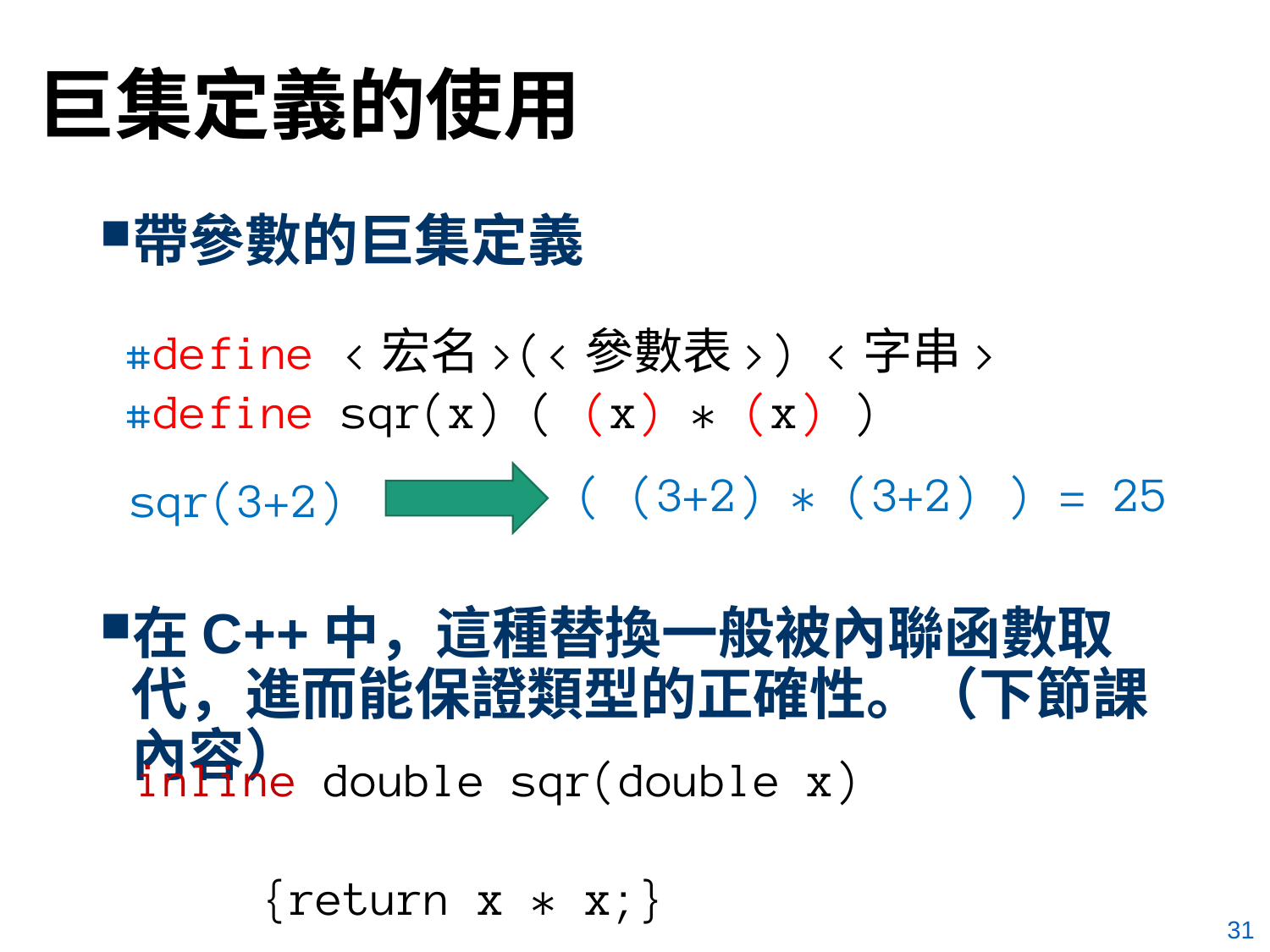

# 巨集定義的使用
帶參數的巨集定義

在C++中，這種替換一般被內聯函數取代，進而能保證類型的正確性。（下節課內容）
#define <宏名>(<參數表>) <字串>
#define sqr(x) ( (x) * (x) )
( (3+2) * (3+2) ) = 25
sqr(3+2)

inline double sqr(double x)
									{return x * x;}
31